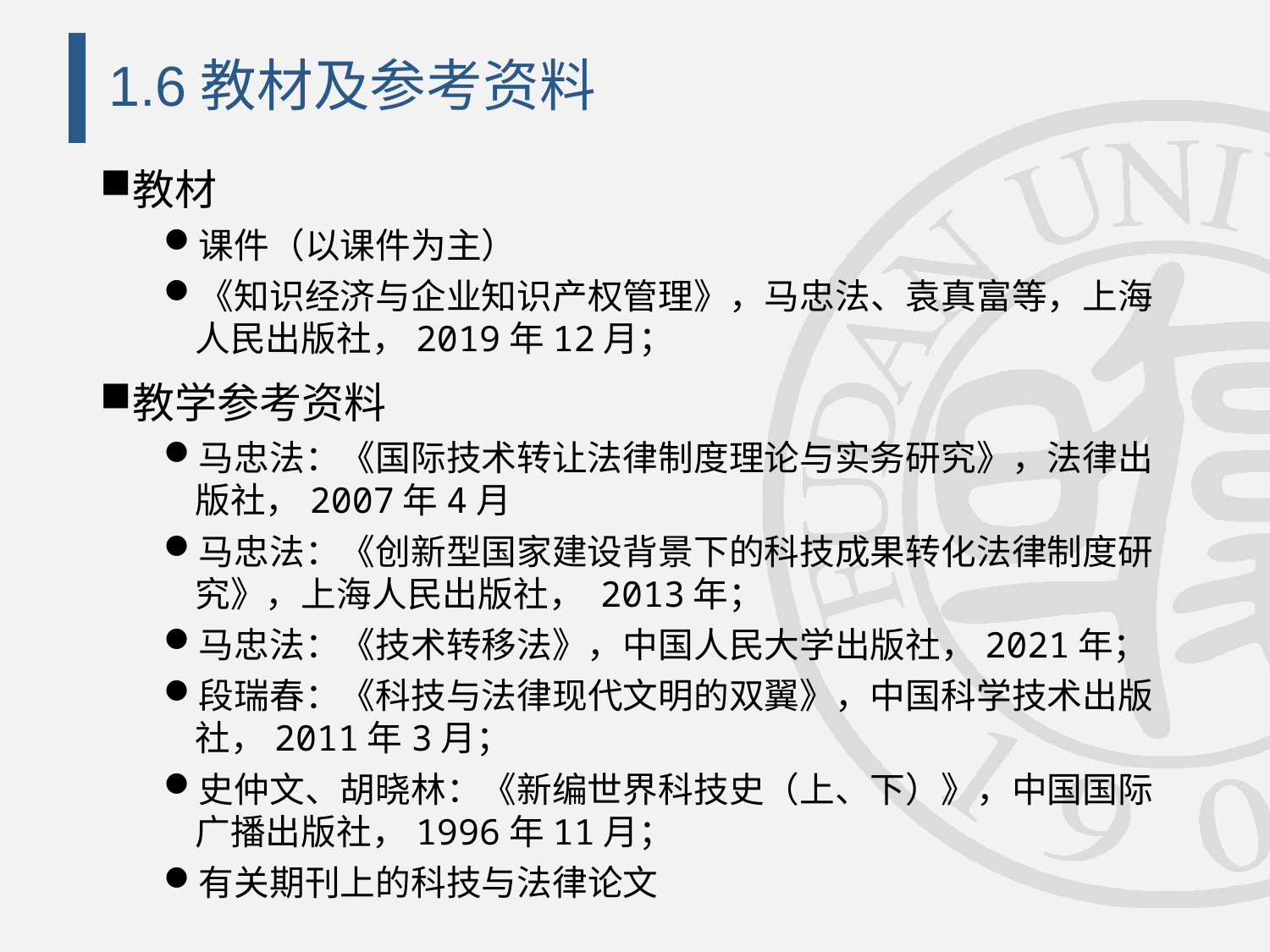

# 1.6教材及参考资料
教材
课件（以课件为主）
《知识经济与企业知识产权管理》，马忠法、袁真富等，上海人民出版社，2019年12月；
教学参考资料
马忠法：《国际技术转让法律制度理论与实务研究》，法律出版社，2007年4月
马忠法：《创新型国家建设背景下的科技成果转化法律制度研究》，上海人民出版社， 2013年；
马忠法：《技术转移法》，中国人民大学出版社，2021年；
段瑞春：《科技与法律现代文明的双翼》，中国科学技术出版社，2011年3月；
史仲文、胡晓林：《新编世界科技史（上、下）》，中国国际广播出版社，1996年11月；
有关期刊上的科技与法律论文